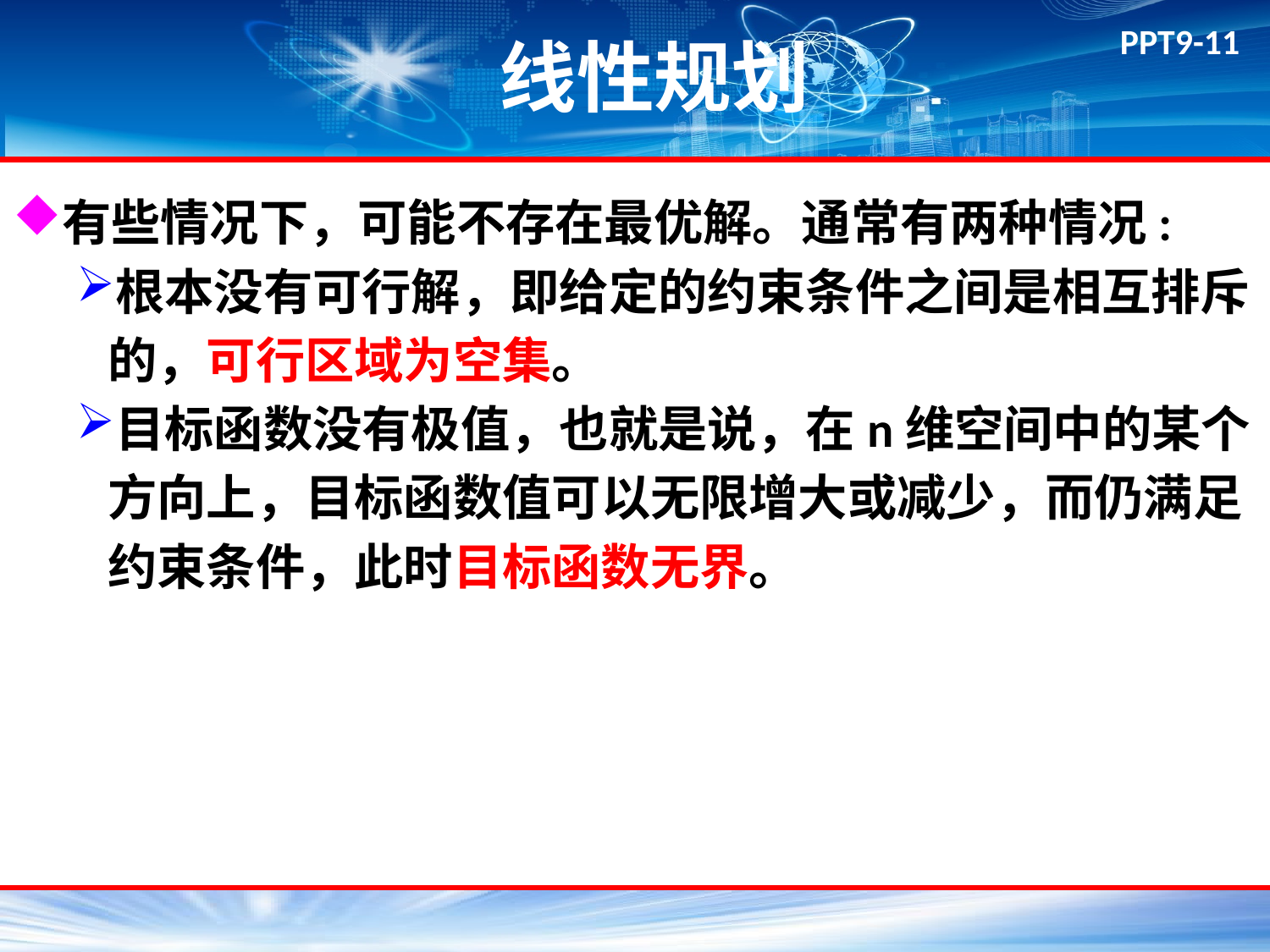

# 线性规划
有些情况下，可能不存在最优解。通常有两种情况:
根本没有可行解，即给定的约束条件之间是相互排斥的，可行区域为空集。
目标函数没有极值，也就是说，在n维空间中的某个方向上，目标函数值可以无限增大或减少，而仍满足约束条件，此时目标函数无界。